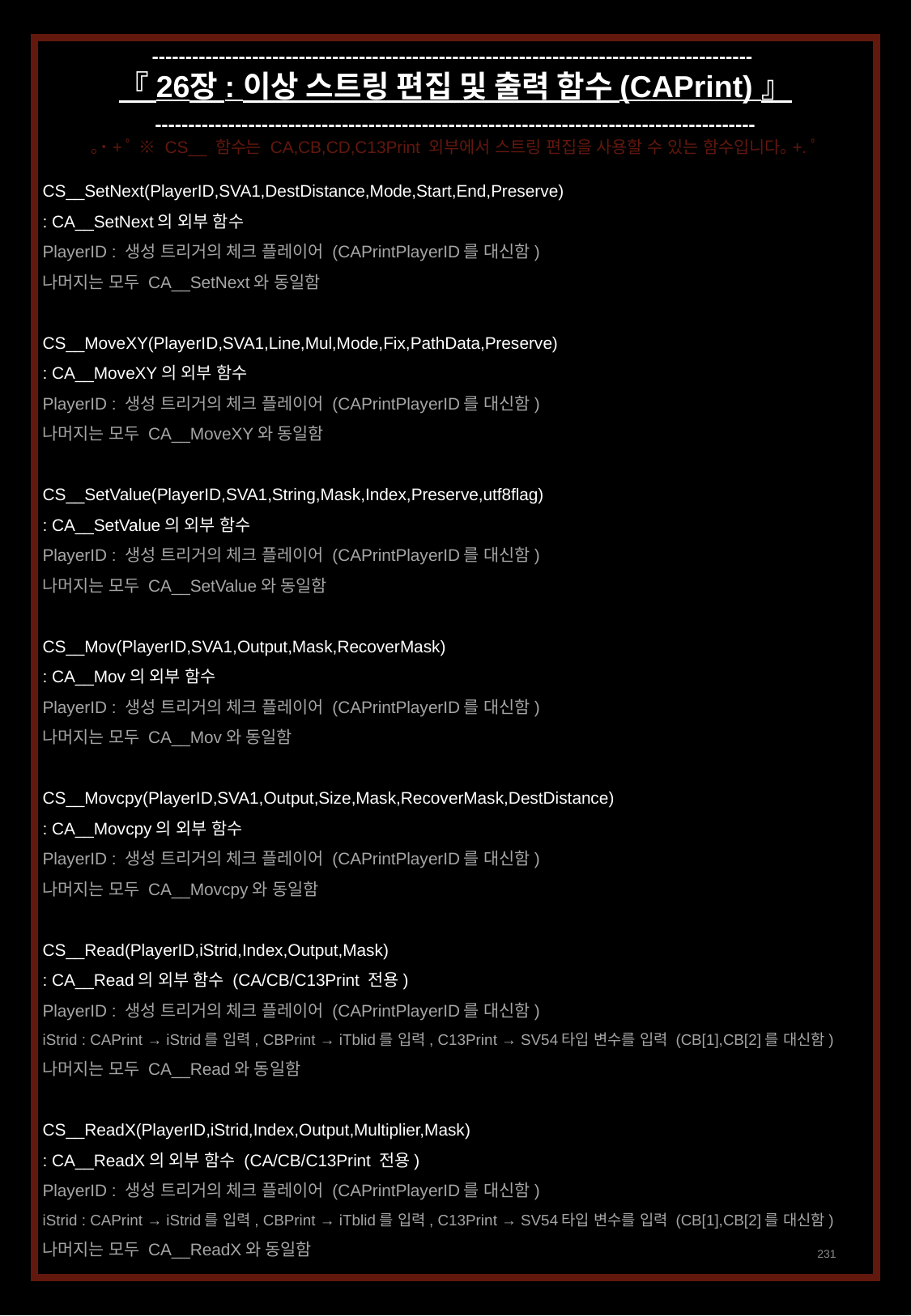

------------------------------------------------------------------------------------------
『 26장 : 이상 스트링 편집 및 출력 함수 (CAPrint) 』
------------------------------------------------------------------------------------------

｡˙+ﾟ ※ CS__ 함수는 CA,CB,CD,C13Print 외부에서 스트링 편집을 사용할 수 있는 함수입니다｡+.ﾟ
CS__SetNext(PlayerID,SVA1,DestDistance,Mode,Start,End,Preserve)
: CA__SetNext의 외부 함수
PlayerID : 생성 트리거의 체크 플레이어 (CAPrintPlayerID를 대신함)
나머지는 모두 CA__SetNext와 동일함

CS__MoveXY(PlayerID,SVA1,Line,Mul,Mode,Fix,PathData,Preserve)
: CA__MoveXY의 외부 함수
PlayerID : 생성 트리거의 체크 플레이어 (CAPrintPlayerID를 대신함)
나머지는 모두 CA__MoveXY와 동일함

CS__SetValue(PlayerID,SVA1,String,Mask,Index,Preserve,utf8flag)
: CA__SetValue의 외부 함수
PlayerID : 생성 트리거의 체크 플레이어 (CAPrintPlayerID를 대신함)
나머지는 모두 CA__SetValue와 동일함

CS__Mov(PlayerID,SVA1,Output,Mask,RecoverMask)
: CA__Mov의 외부 함수
PlayerID : 생성 트리거의 체크 플레이어 (CAPrintPlayerID를 대신함)
나머지는 모두 CA__Mov와 동일함

CS__Movcpy(PlayerID,SVA1,Output,Size,Mask,RecoverMask,DestDistance)
: CA__Movcpy의 외부 함수
PlayerID : 생성 트리거의 체크 플레이어 (CAPrintPlayerID를 대신함)
나머지는 모두 CA__Movcpy와 동일함

CS__Read(PlayerID,iStrid,Index,Output,Mask)
: CA__Read의 외부 함수 (CA/CB/C13Print 전용)
PlayerID : 생성 트리거의 체크 플레이어 (CAPrintPlayerID를 대신함)
iStrid : CAPrint → iStrid를 입력, CBPrint → iTblid를 입력, C13Print → SV54타입 변수를 입력 (CB[1],CB[2]를 대신함)
나머지는 모두 CA__Read와 동일함

CS__ReadX(PlayerID,iStrid,Index,Output,Multiplier,Mask)
: CA__ReadX의 외부 함수 (CA/CB/C13Print 전용)
PlayerID : 생성 트리거의 체크 플레이어 (CAPrintPlayerID를 대신함)
iStrid : CAPrint → iStrid를 입력, CBPrint → iTblid를 입력, C13Print → SV54타입 변수를 입력 (CB[1],CB[2]를 대신함)
나머지는 모두 CA__ReadX와 동일함
231